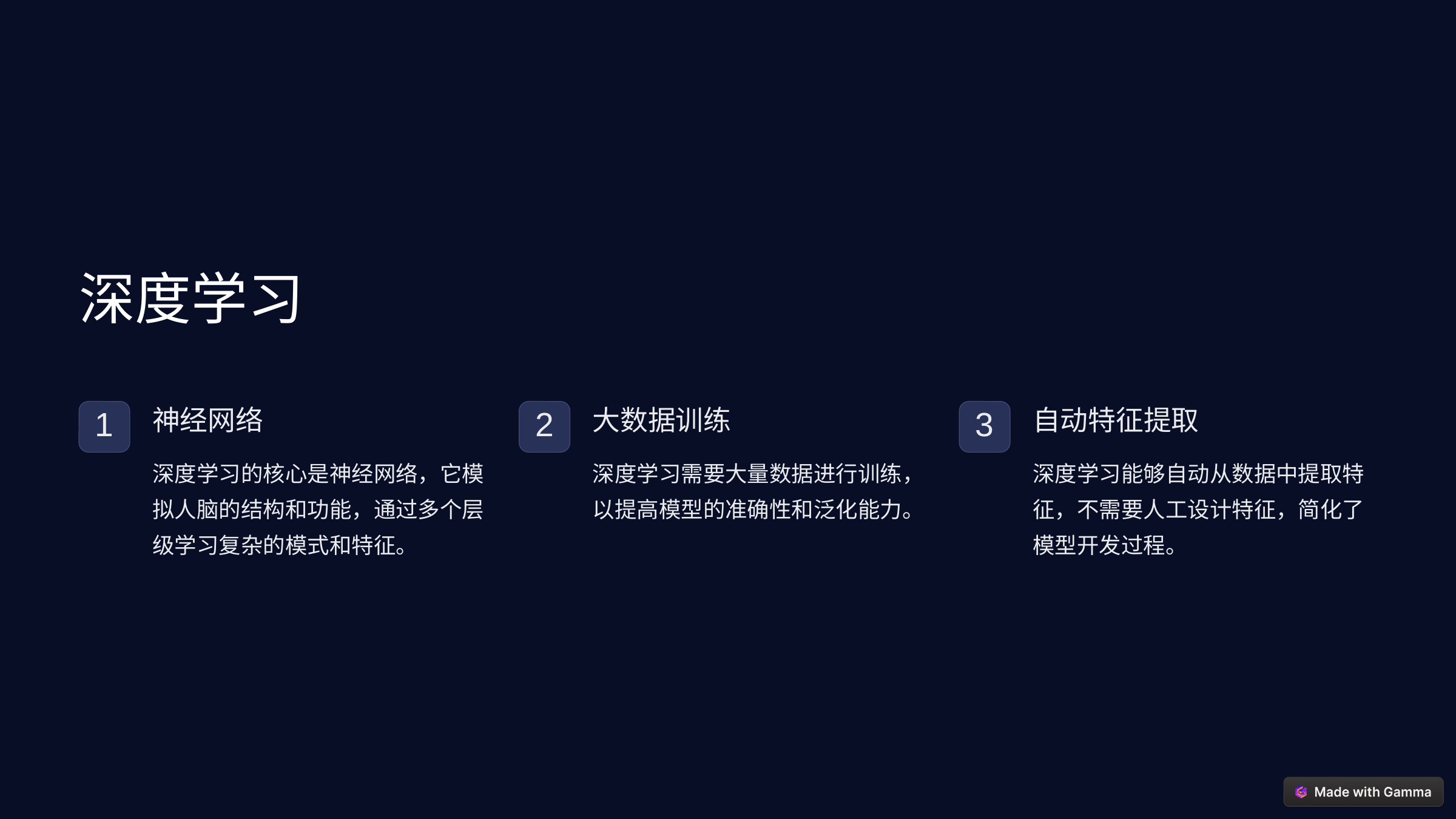

深度学习

神经网络

大数据训练

自动特征提取
1
2
3
深度学习的核心是神经网络，它模拟人脑的结构和功能，通过多个层级学习复杂的模式和特征。
深度学习需要大量数据进行训练，以提高模型的准确性和泛化能力。
深度学习能够自动从数据中提取特征，不需要人工设计特征，简化了模型开发过程。